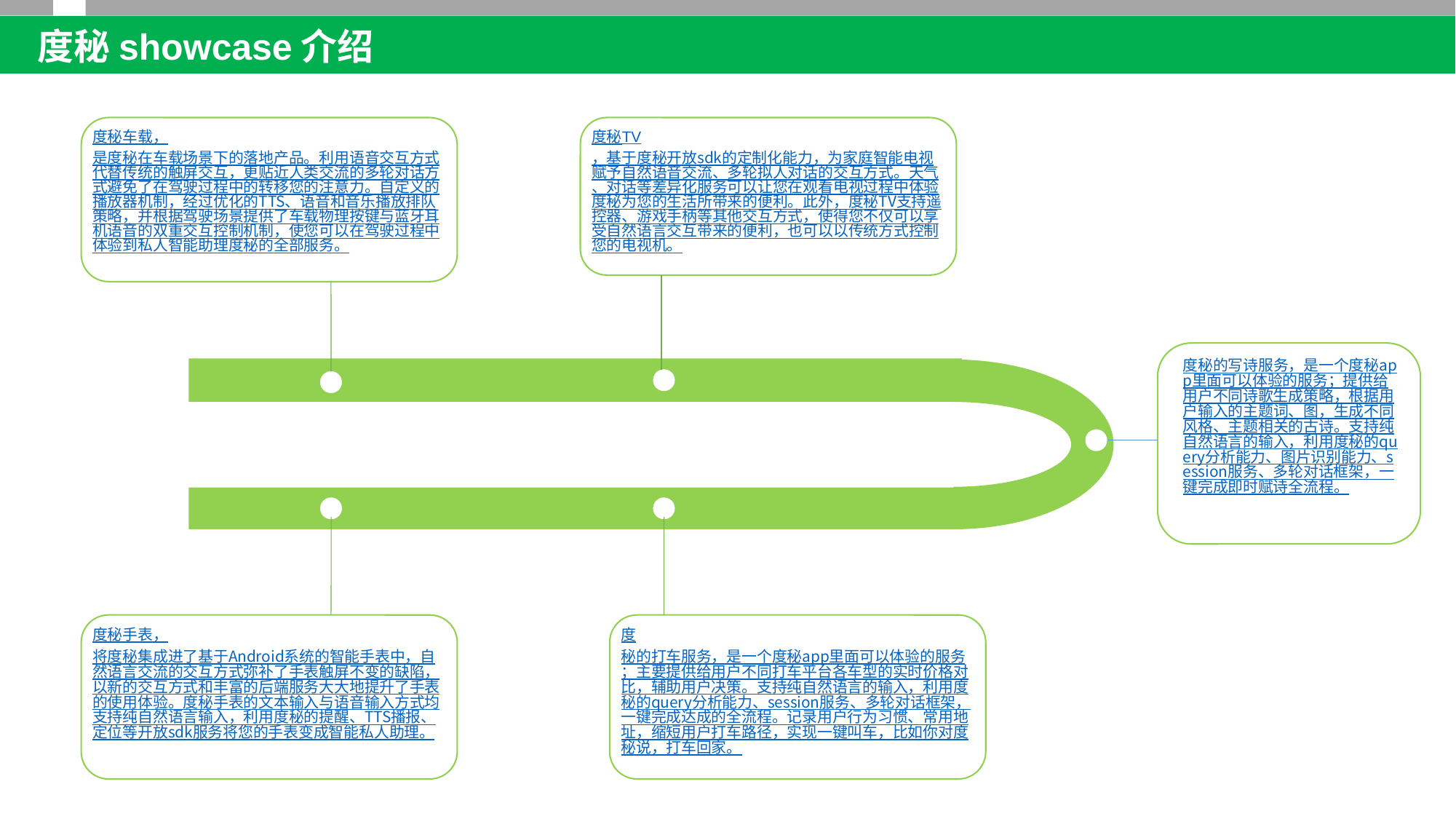

度秘showcase介绍

度秘车载，是度秘在车载场景下的落地产品。利用语音交互方式代替传统的触屏交互，更贴近人类交流的多轮对话方式避免了在驾驶过程中的转移您的注意力。自定义的播放器机制，经过优化的TTS、语音和音乐播放排队策略，并根据驾驶场景提供了车载物理按键与蓝牙耳机语音的双重交互控制机制，使您可以在驾驶过程中体验到私人智能助理度秘的全部服务。

度秘TV，基于度秘开放sdk的定制化能力，为家庭智能电视赋予自然语音交流、多轮拟人对话的交互方式。天气、对话等差异化服务可以让您在观看电视过程中体验度秘为您的生活所带来的便利。此外，度秘TV支持遥控器、游戏手柄等其他交互方式，使得您不仅可以享受自然语言交互带来的便利，也可以以传统方式控制您的电视机。

度秘的写诗服务，是一个度秘app里面可以体验的服务；提供给用户不同诗歌生成策略，根据用户输入的主题词、图，生成不同风格、主题相关的古诗。支持纯自然语言的输入，利用度秘的query分析能力、图片识别能力、session服务、多轮对话框架，一键完成即时赋诗全流程。

度秘手表，将度秘集成进了基于Android系统的智能手表中，自然语言交流的交互方式弥补了手表触屏不变的缺陷，以新的交互方式和丰富的后端服务大大地提升了手表的使用体验。度秘手表的文本输入与语音输入方式均支持纯自然语言输入，利用度秘的提醒、TTS播报、定位等开放sdk服务将您的手表变成智能私人助理。

度秘的打车服务，是一个度秘app里面可以体验的服务；主要提供给用户不同打车平台各车型的实时价格对比，辅助用户决策。支持纯自然语言的输入，利用度秘的query分析能力、session服务、多轮对话框架，一键完成达成的全流程。记录用户行为习惯、常用地址，缩短用户打车路径，实现一键叫车，比如你对度秘说，打车回家。